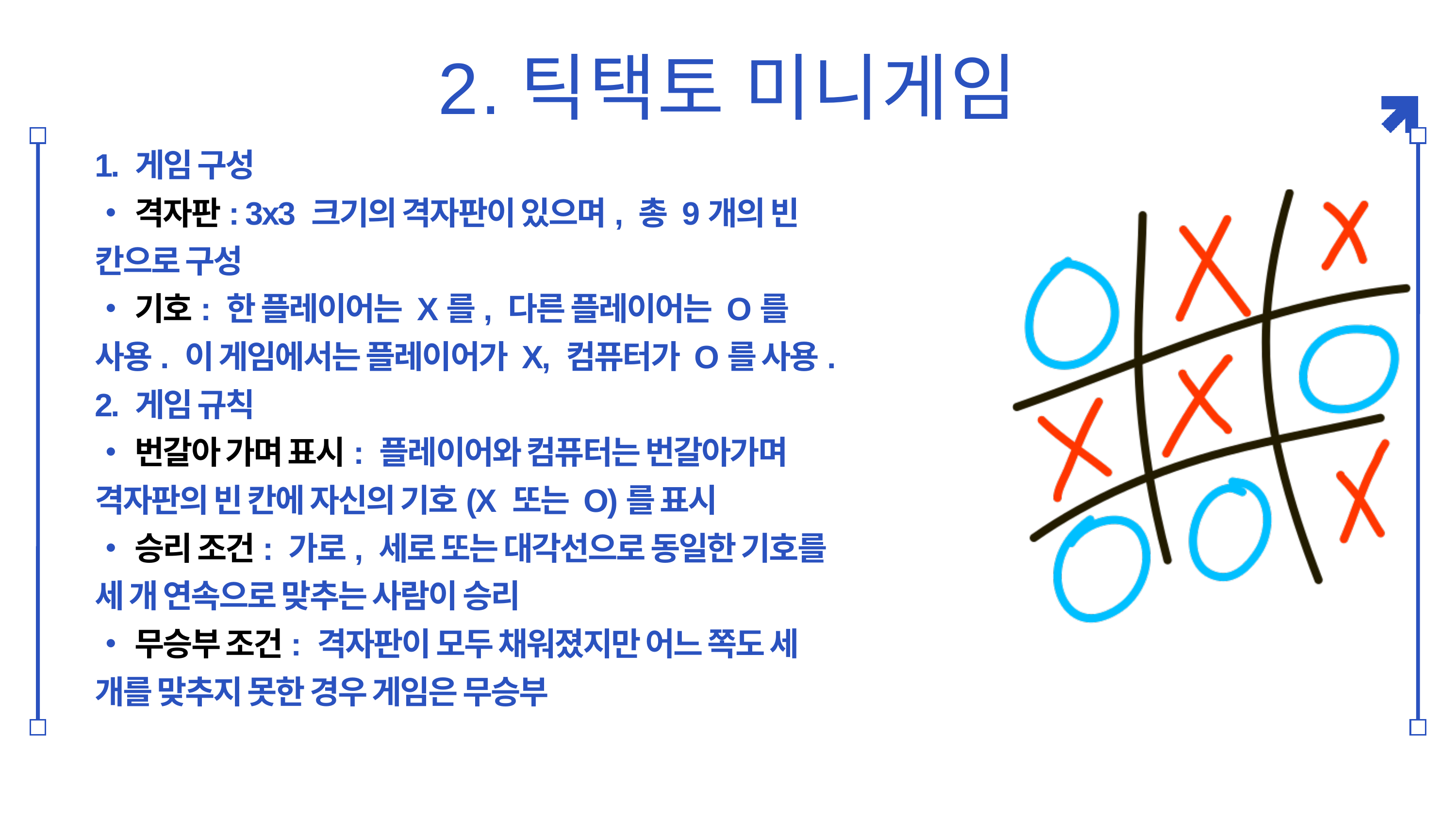

2.틱택토 미니게임

1. 게임 구성
•격자판: 3x3 크기의 격자판이 있으며, 총 9개의 빈 칸으로 구성
•기호: 한 플레이어는 X를, 다른 플레이어는 O를 사용. 이 게임에서는 플레이어가 X, 컴퓨터가 O를 사용.
2. 게임 규칙
•번갈아 가며 표시: 플레이어와 컴퓨터는 번갈아가며 격자판의 빈 칸에 자신의 기호(X 또는 O)를 표시
•승리 조건: 가로, 세로 또는 대각선으로 동일한 기호를 세 개 연속으로 맞추는 사람이 승리
•무승부 조건: 격자판이 모두 채워졌지만 어느 쪽도 세 개를 맞추지 못한 경우 게임은 무승부